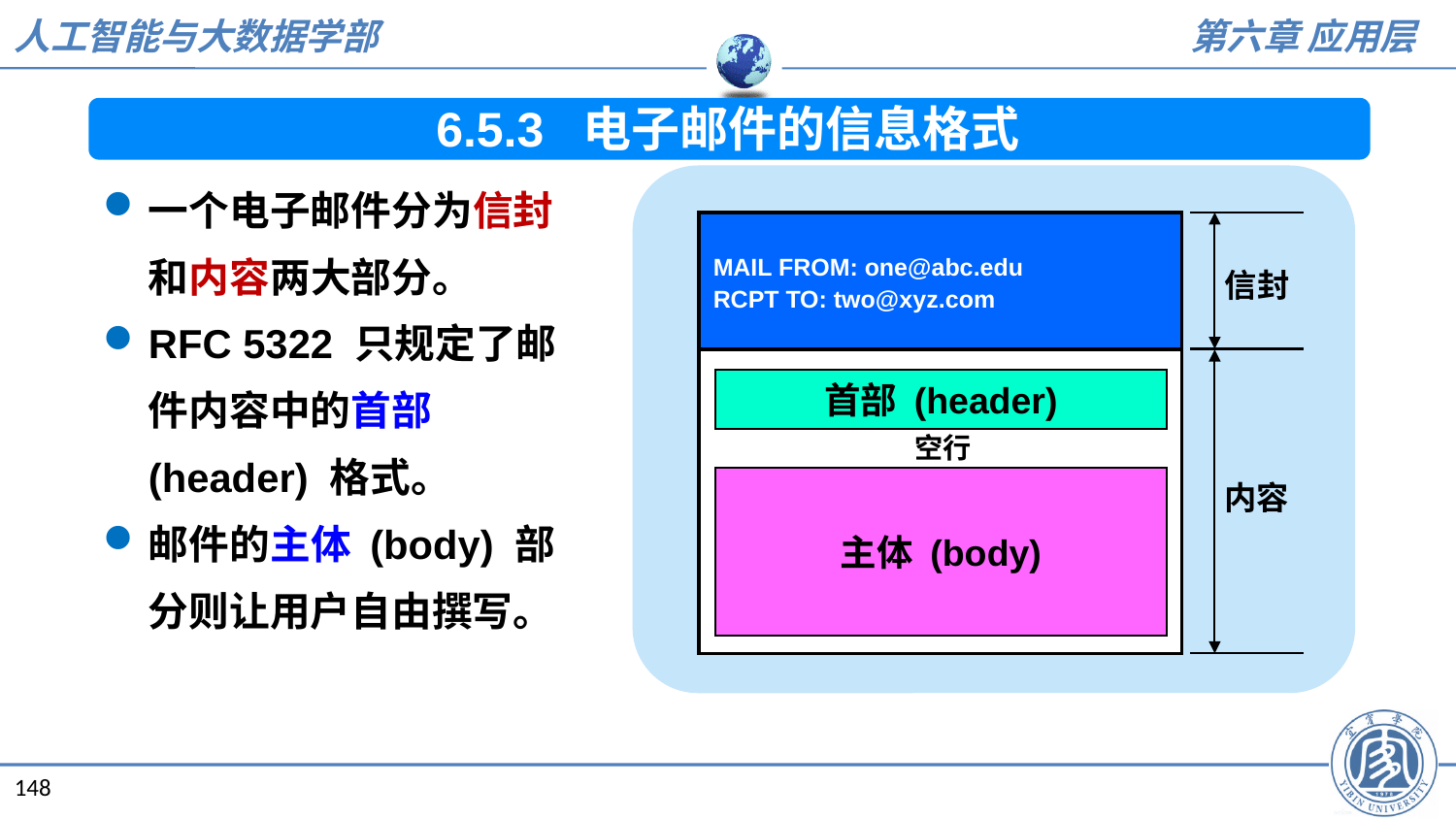

6.5.3  电子邮件的信息格式

一个电子邮件分为信封和内容两大部分。
RFC 5322 只规定了邮件内容中的首部 (header) 格式。
邮件的主体 (body) 部分则让用户自由撰写。

MAIL FROM: one@abc.edu
RCPT TO: two@xyz.com
信封

首部 (header)
空行
主体 (body)
内容
148